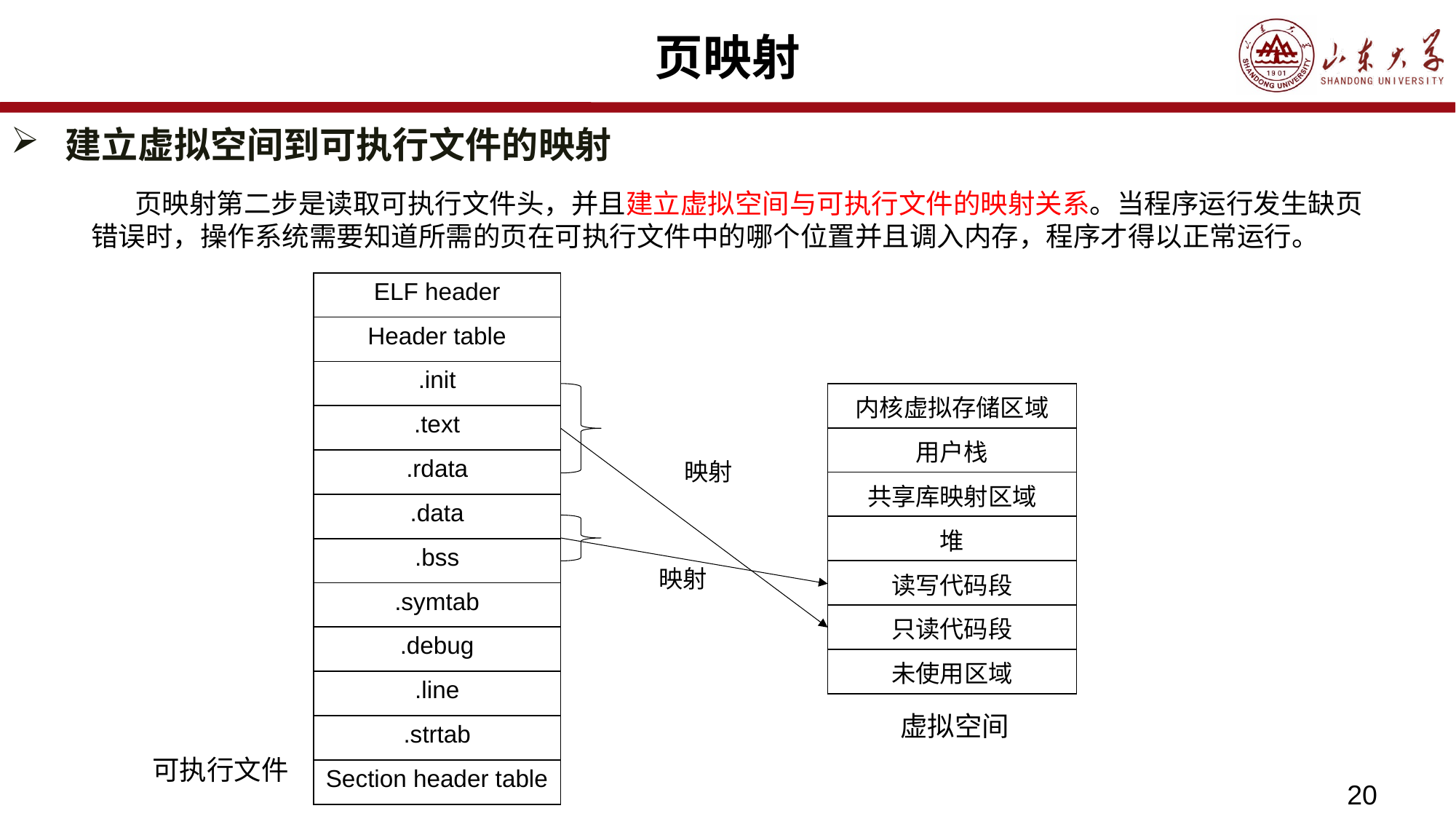

# 页映射
建立虚拟空间到可执行文件的映射
      页映射第二步是读取可执行文件头，并且建立虚拟空间与可执行文件的映射关系。当程序运行发生缺页错误时，操作系统需要知道所需的页在可执行文件中的哪个位置并且调入内存，程序才得以正常运行。
| ELF header |
| --- |
| Header table |
| .init |
| .text |
| .rdata |
| .data |
| .bss |
| .symtab |
| .debug |
| .line |
| .strtab |
| Section header table |

| 内核虚拟存储区域 |
| --- |
| 用户栈 |
| 共享库映射区域 |
| 堆 |
| 读写代码段 |
| 只读代码段 |
| 未使用区域 |
映射

映射
虚拟空间
可执行文件
20